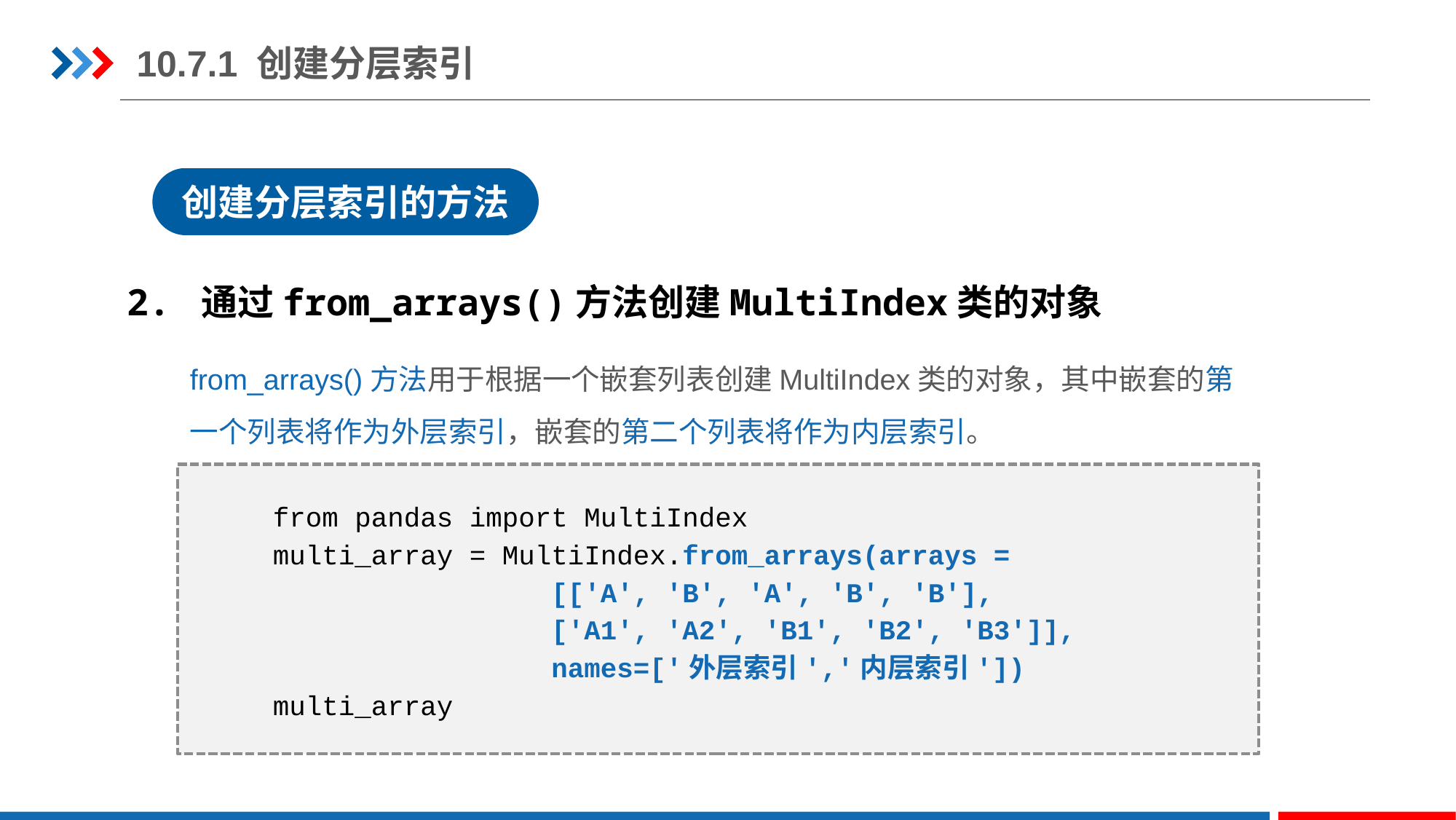

10.7.1 创建分层索引
创建分层索引的方法
2. 通过from_arrays()方法创建MultiIndex类的对象
from_arrays()方法用于根据一个嵌套列表创建MultiIndex类的对象，其中嵌套的第一个列表将作为外层索引，嵌套的第二个列表将作为内层索引。

from pandas import MultiIndex
multi_array = MultiIndex.from_arrays(arrays =
                 [['A', 'B', 'A', 'B', 'B'],
                 ['A1', 'A2', 'B1', 'B2', 'B3']],
                 names=['外层索引','内层索引'])
multi_array